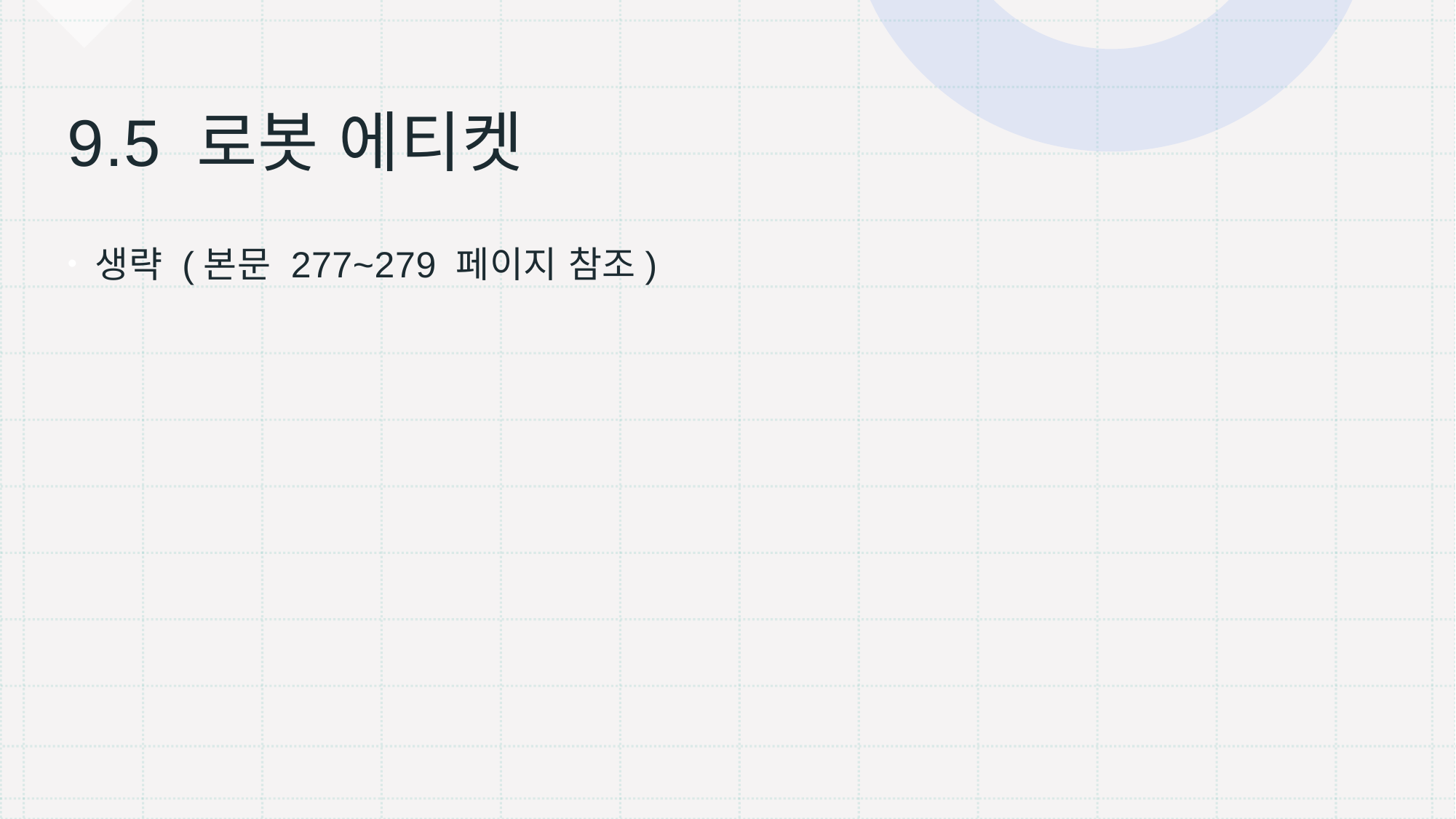

# 9.5 로봇 에티켓
생략 (본문 277~279 페이지 참조)